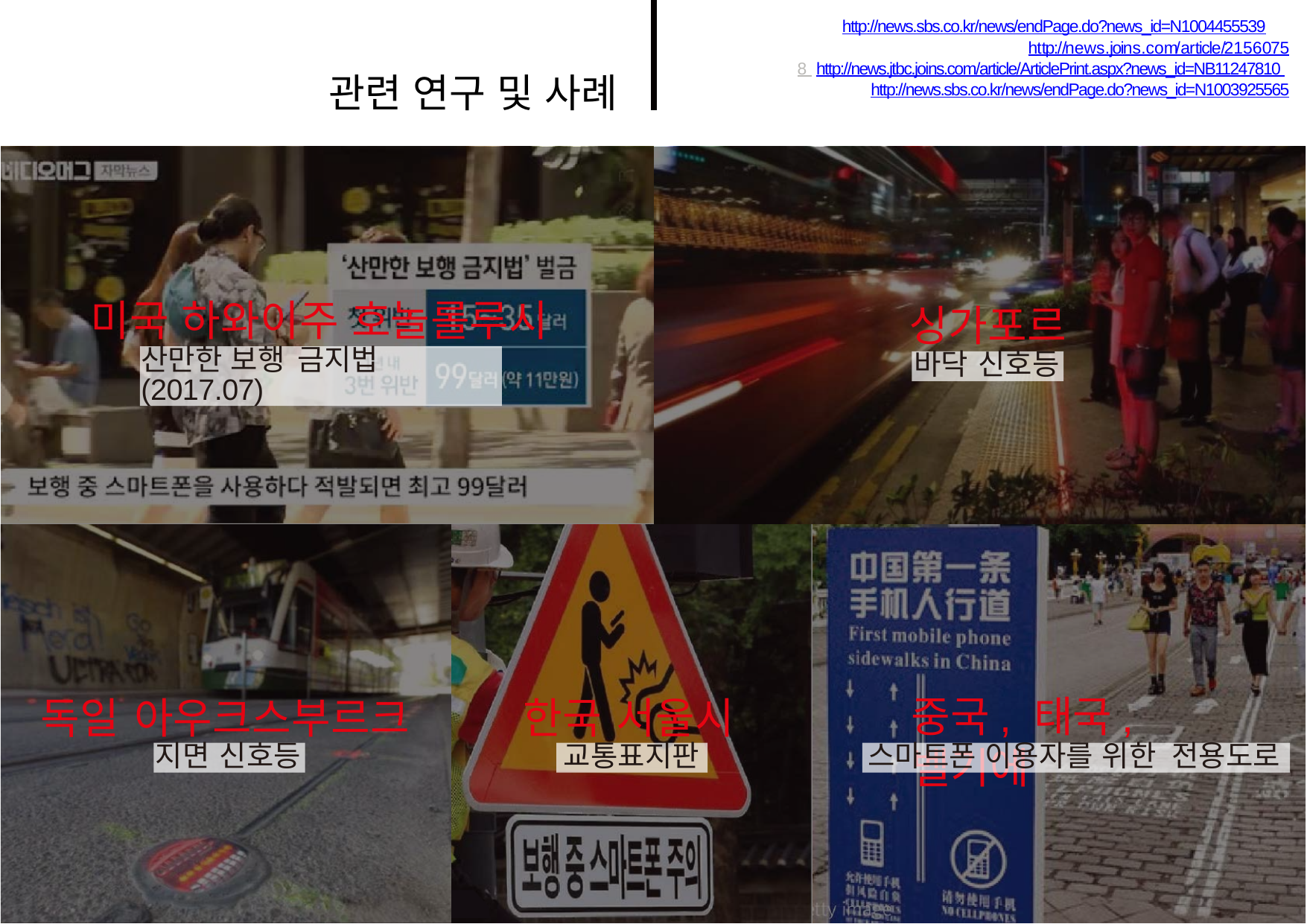

http://news.sbs.co.kr/news/endPage.do?news_id=N1004455539
http://news.joins.com/article/21560758  http://news.jtbc.joins.com/article/ArticlePrint.aspx?news_id=NB11247810  http://news.sbs.co.kr/news/endPage.do?news_id=N1003925565
관련 연구 및 사례

미국 하와이주 호놀롤루시
싱가포르
산만한 보행 금지법(2017.07)
바닥 신호등

중국, 태국, 벨기에
한국 서울시
독일 아우크스부르크
지면 신호등
교통표지판
스마트폰 이용자를 위한 전용도로